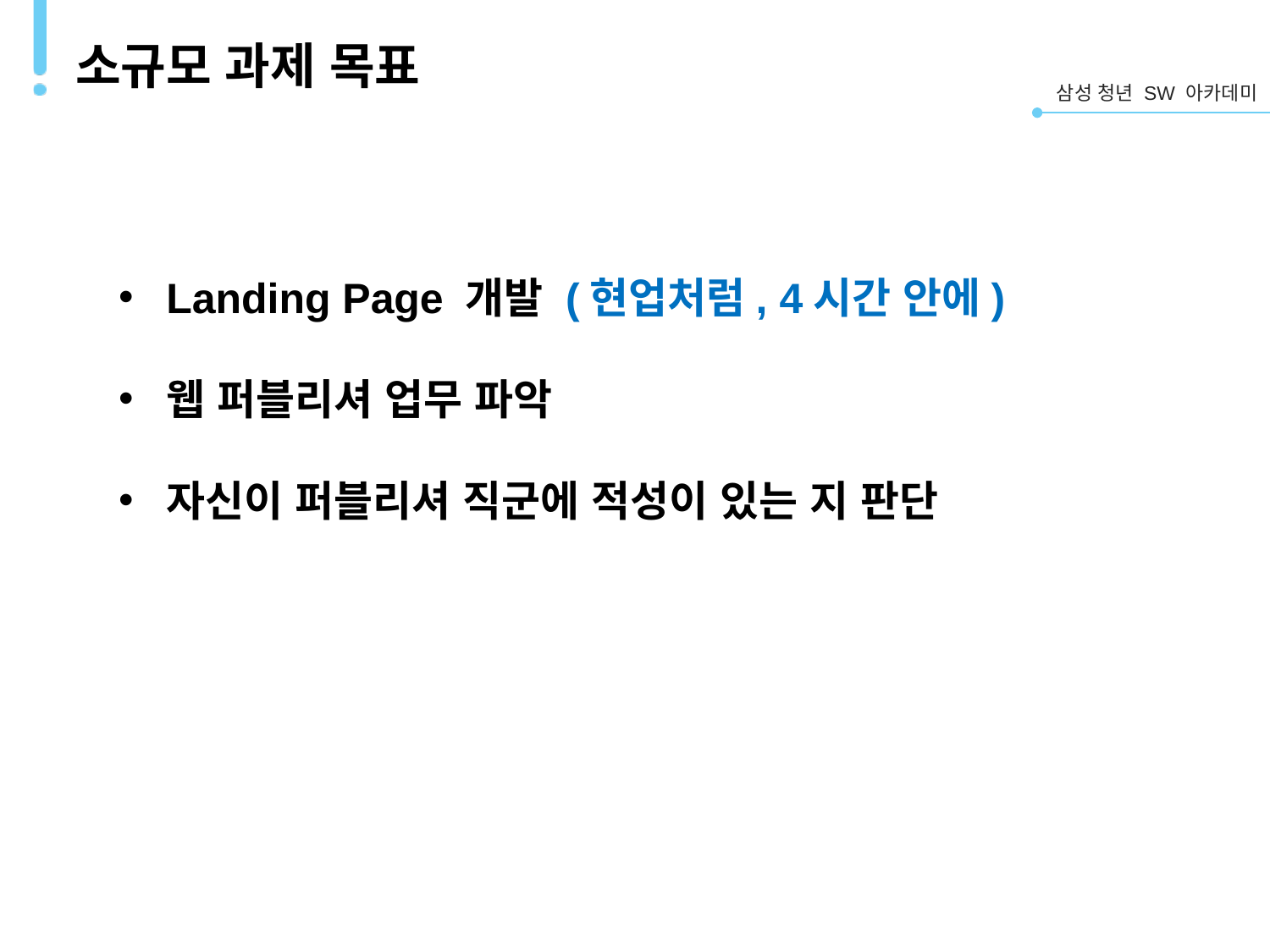

# 소규모 과제 목표
Landing Page 개발 (현업처럼, 4시간 안에)
웹 퍼블리셔 업무 파악
자신이 퍼블리셔 직군에 적성이 있는 지 판단